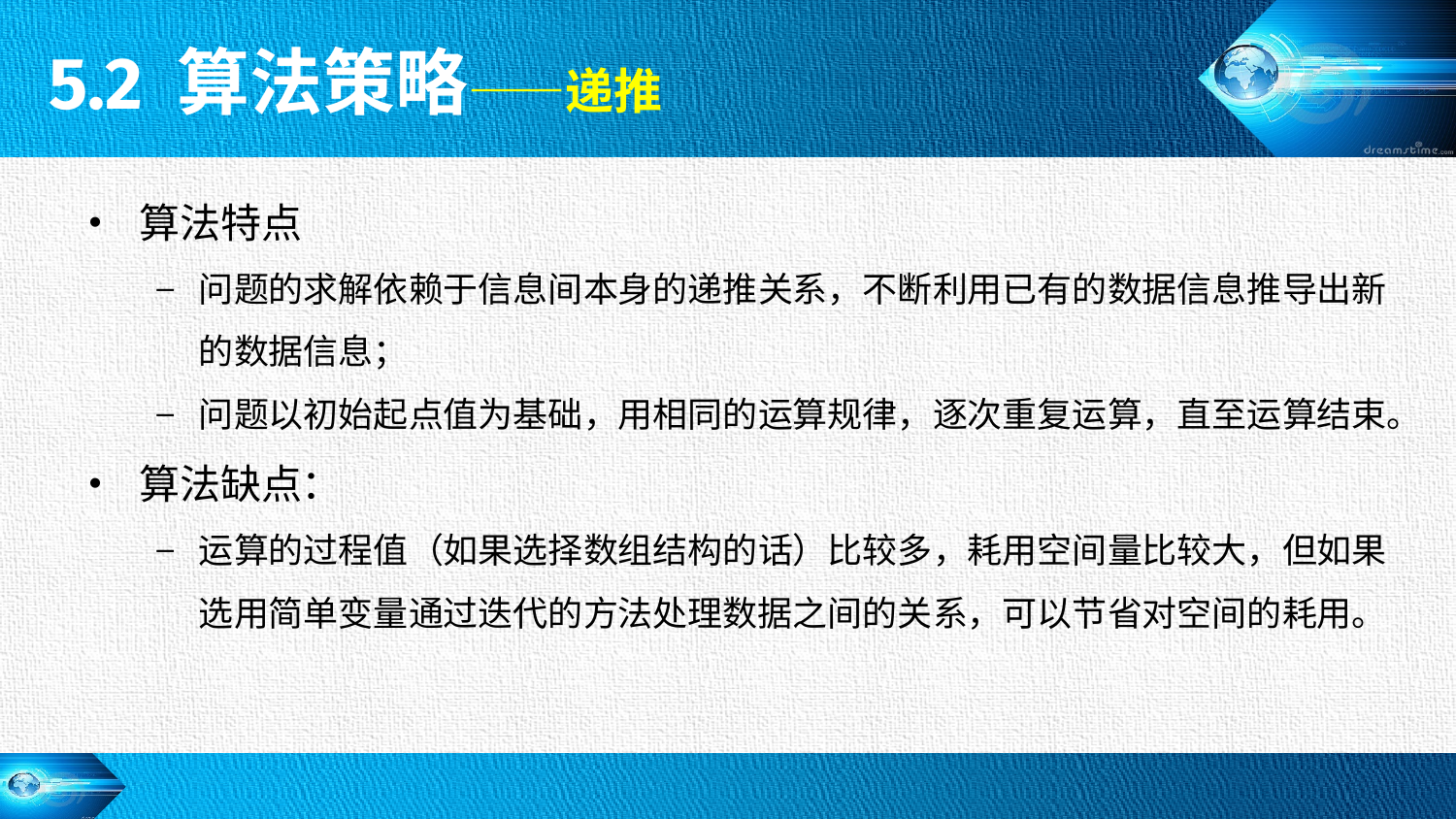

5.2 算法策略——递推
算法特点
问题的求解依赖于信息间本身的递推关系，不断利用已有的数据信息推导出新的数据信息；
问题以初始起点值为基础，用相同的运算规律，逐次重复运算，直至运算结束。
算法缺点：
运算的过程值（如果选择数组结构的话）比较多，耗用空间量比较大，但如果选用简单变量通过迭代的方法处理数据之间的关系，可以节省对空间的耗用。